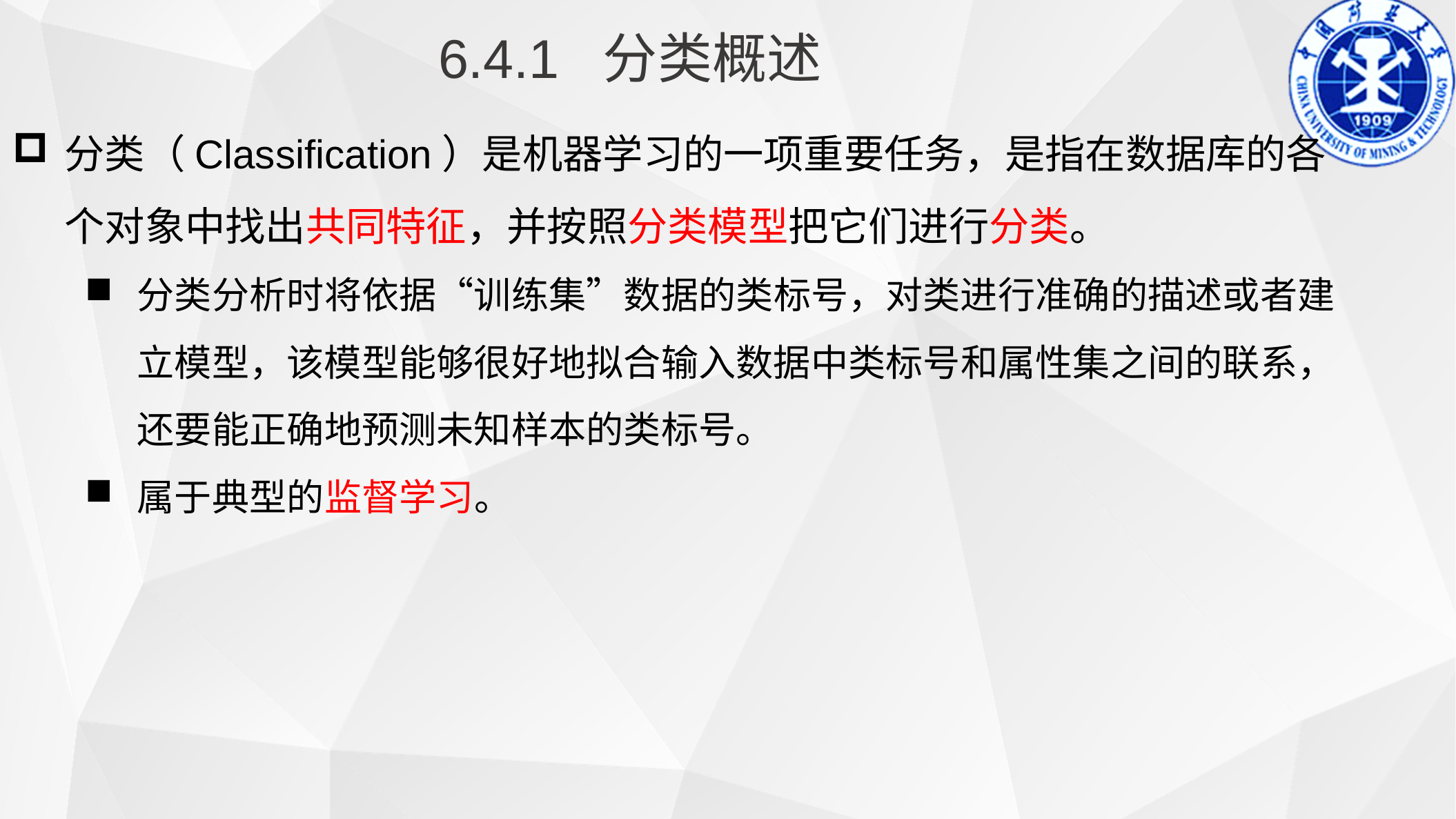

6.4.1  分类概述
分类（Classification）是机器学习的一项重要任务，是指在数据库的各个对象中找出共同特征，并按照分类模型把它们进行分类。
分类分析时将依据“训练集”数据的类标号，对类进行准确的描述或者建立模型，该模型能够很好地拟合输入数据中类标号和属性集之间的联系，还要能正确地预测未知样本的类标号。
属于典型的监督学习。

96